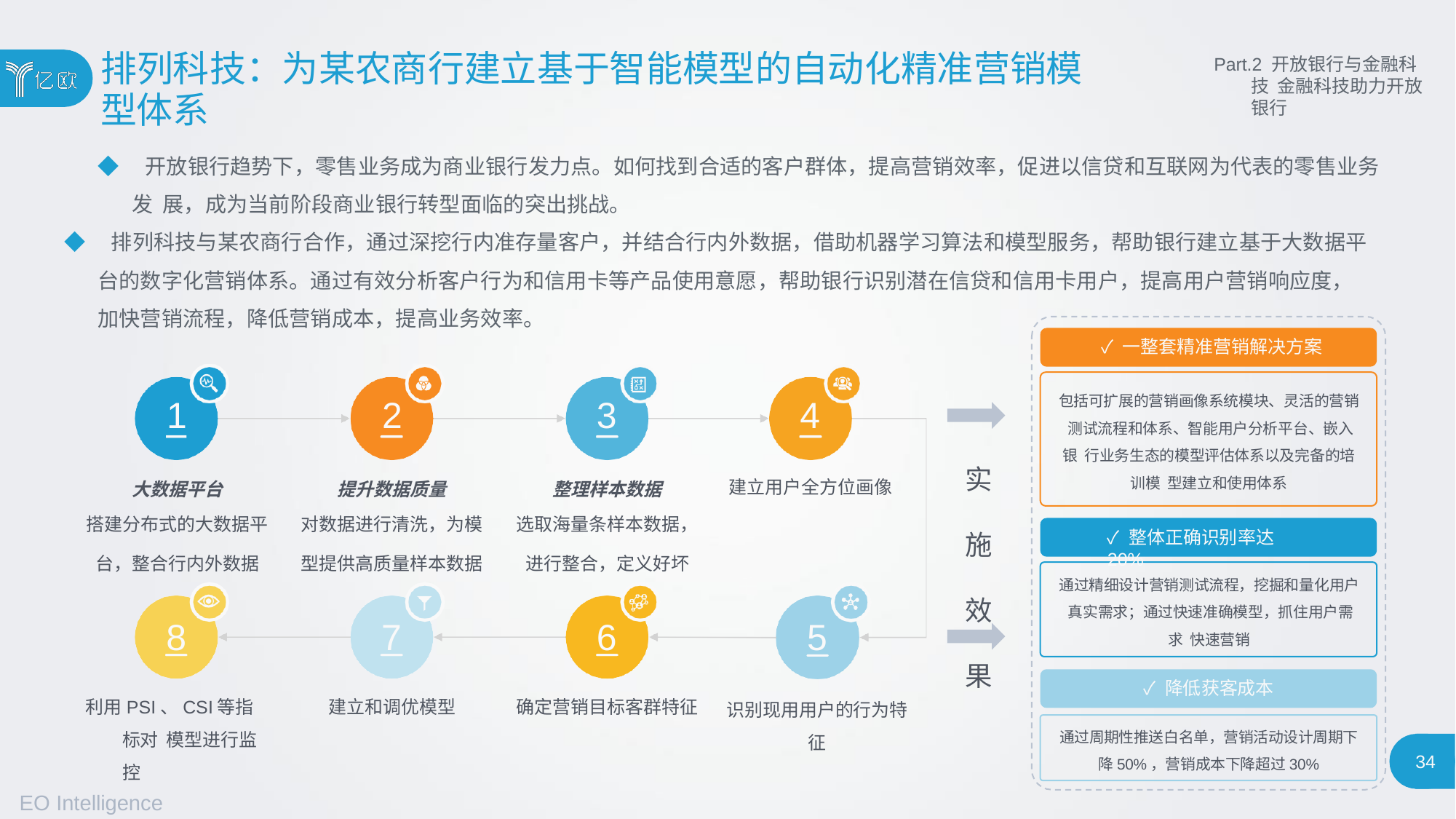

# 排列科技：为某农商行建立基于智能模型的自动化精准营销模
型体系
Part.2 开放银行与金融科技  金融科技助力开放银行

◆ 开放银行趋势下，零售业务成为商业银行发力点。如何找到合适的客户群体，提高营销效率，促进以信贷和互联网为代表的零售业务发  展，成为当前阶段商业银行转型面临的突出挑战。
◆ 排列科技与某农商行合作，通过深挖行内准存量客户，并结合行内外数据，借助机器学习算法和模型服务，帮助银行建立基于大数据平
台的数字化营销体系。通过有效分析客户行为和信用卡等产品使用意愿，帮助银行识别潜在信贷和信用卡用户，提高用户营销响应度，
加快营销流程，降低营销成本，提高业务效率。
✓ 一整套精准营销解决方案

包括可扩展的营销画像系统模块、灵活的营销  测试流程和体系、智能用户分析平台、嵌入银  行业务生态的模型评估体系以及完备的培训模  型建立和使用体系
| 1 大数据平台 | 2 提升数据质量 | 3 整理样本数据 | 4 建立用户全方位画像 |
| --- | --- | --- | --- |
| 搭建分布式的大数据平 台，整合行内外数据 | 对数据进行清洗，为模 型提供高质量样本数据 | 选取海量条样本数据， 进行整合，定义好坏 |  |

实  施  效  果

✓ 整体正确识别率达20%

通过精细设计营销测试流程，挖掘和量化用户  真实需求；通过快速准确模型，抓住用户需求  快速营销
8
7
6
5

✓ 降低获客成本
利用PSI、CSI等指标对  模型进行监控
EO Intelligence
建立和调优模型
确定营销目标客群特征
识别现用用户的行为特
征

通过周期性推送白名单，营销活动设计周期下
降50%，营销成本下降超过30%
34